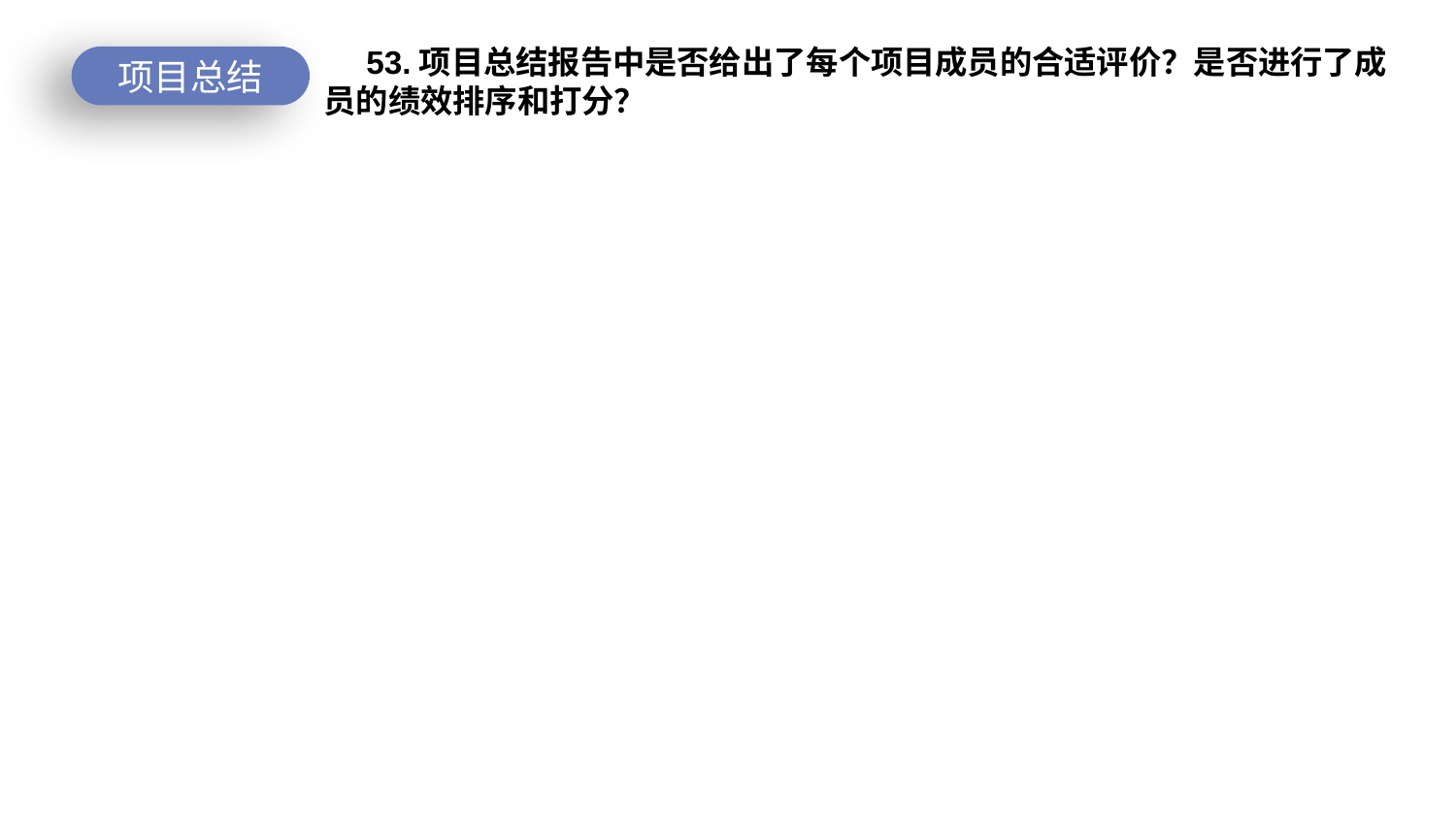

53.项目总结报告中是否给出了每个项目成员的合适评价？是否进行了成员的绩效排序和打分？
项目总结